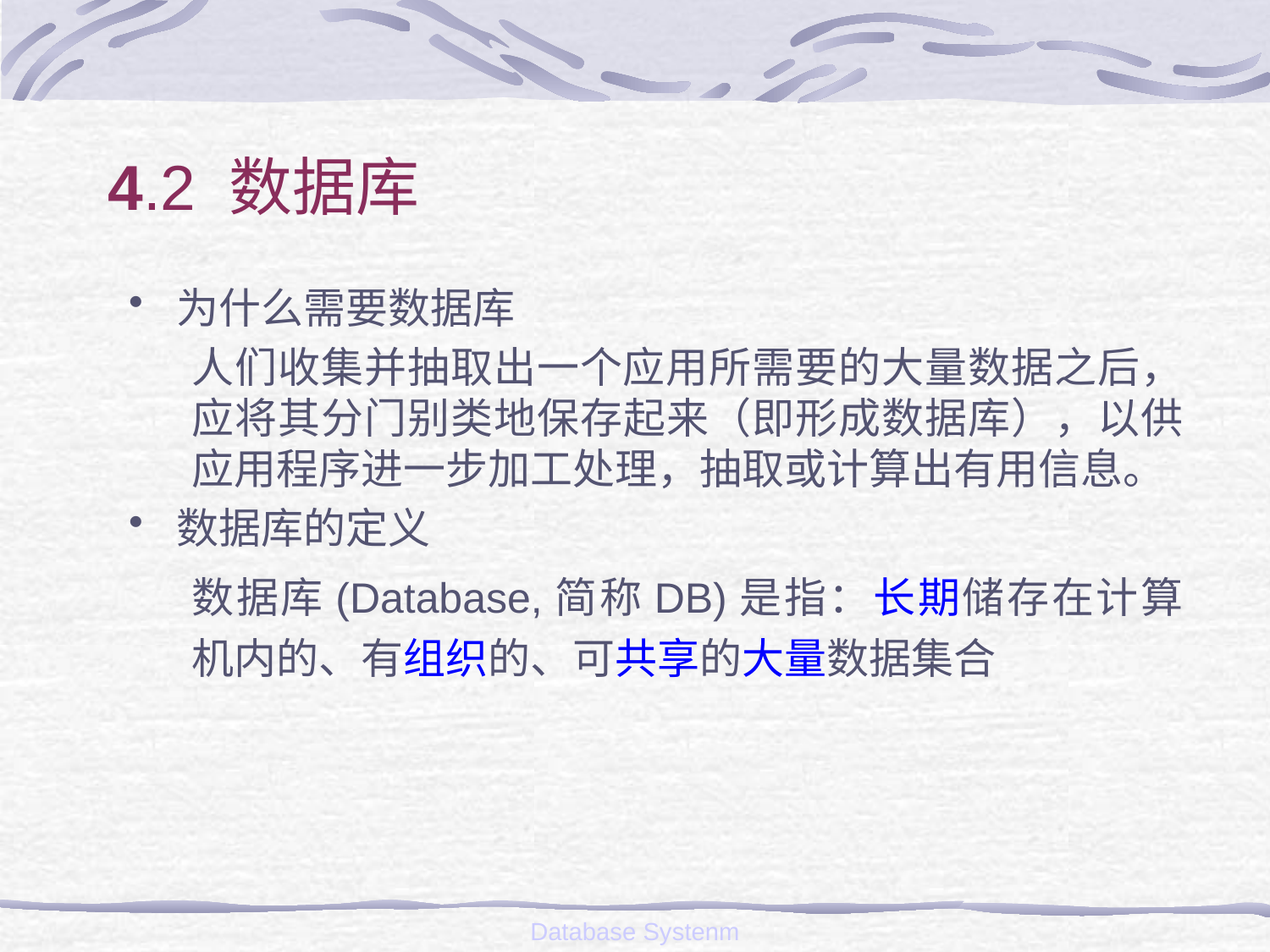

# 4.2 数据库
为什么需要数据库
人们收集并抽取出一个应用所需要的大量数据之后，应将其分门别类地保存起来（即形成数据库），以供应用程序进一步加工处理，抽取或计算出有用信息。
数据库的定义
数据库(Database,简称DB)是指：长期储存在计算机内的、有组织的、可共享的大量数据集合

Database Systenm